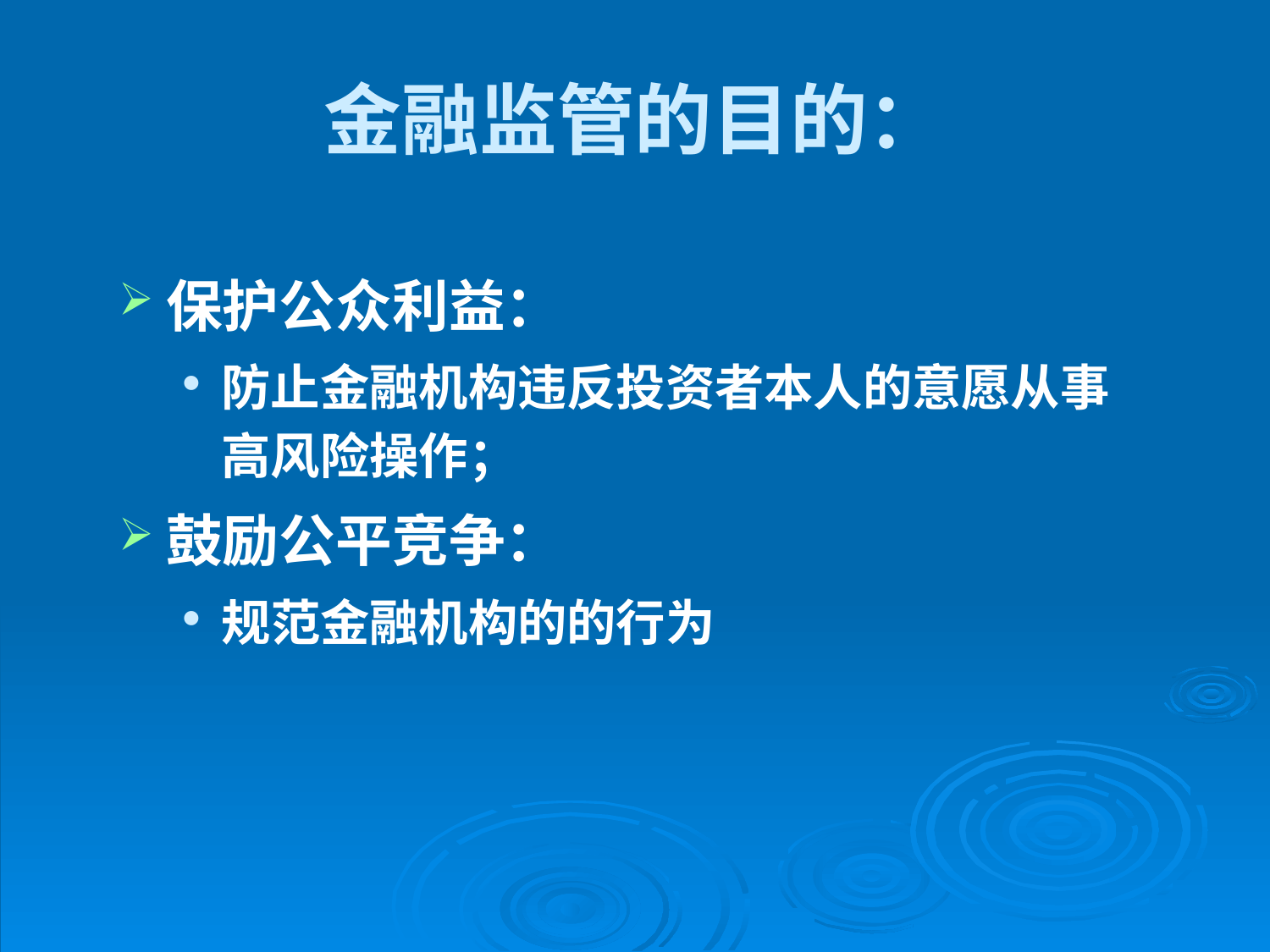

# 金融监管的目的：
保护公众利益：
防止金融机构违反投资者本人的意愿从事高风险操作；
鼓励公平竞争：
规范金融机构的的行为